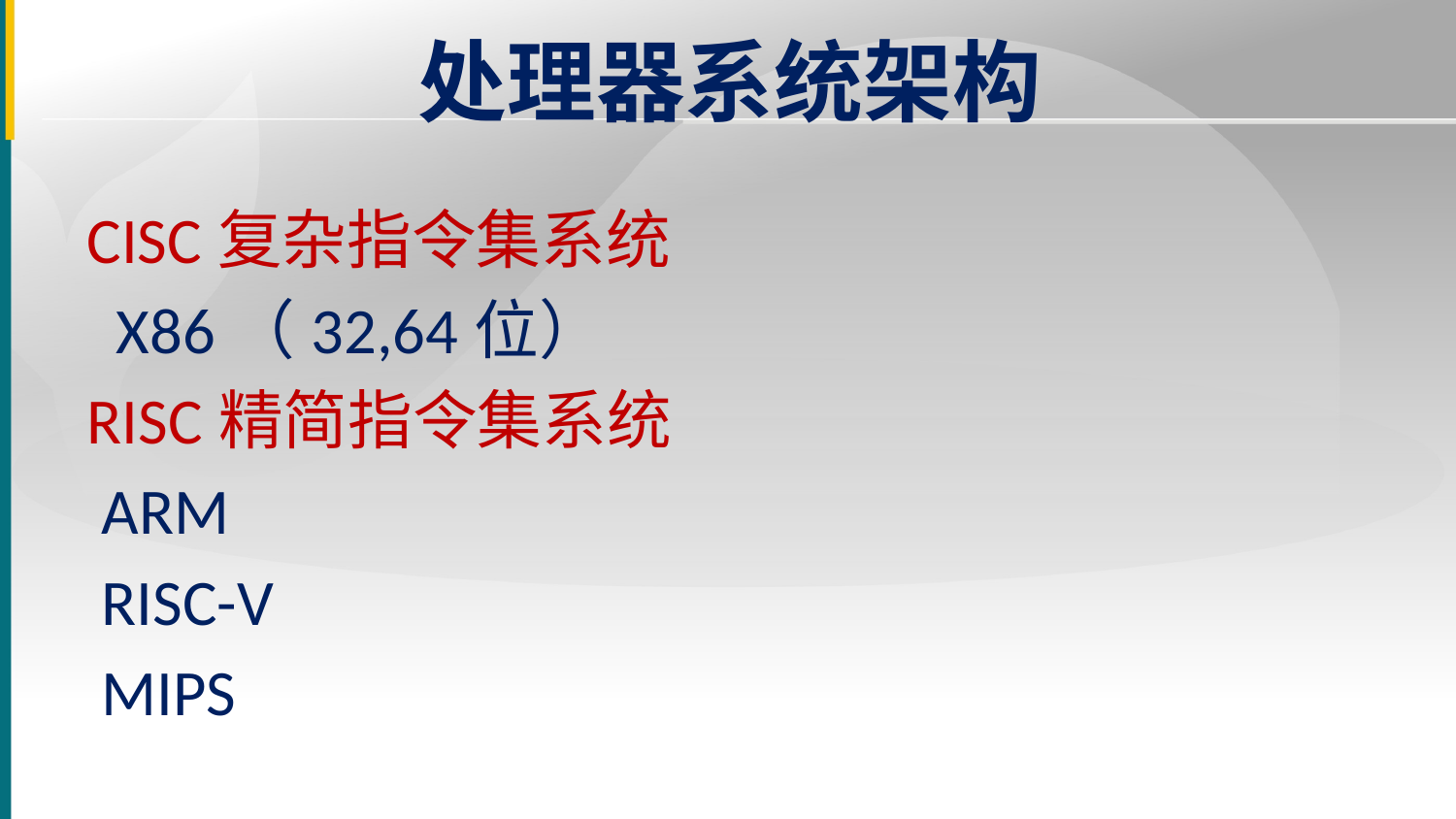

# 处理器系统架构
CISC复杂指令集系统
  X86（32,64位）
RISC精简指令集系统
 ARM
 RISC-V
 MIPS